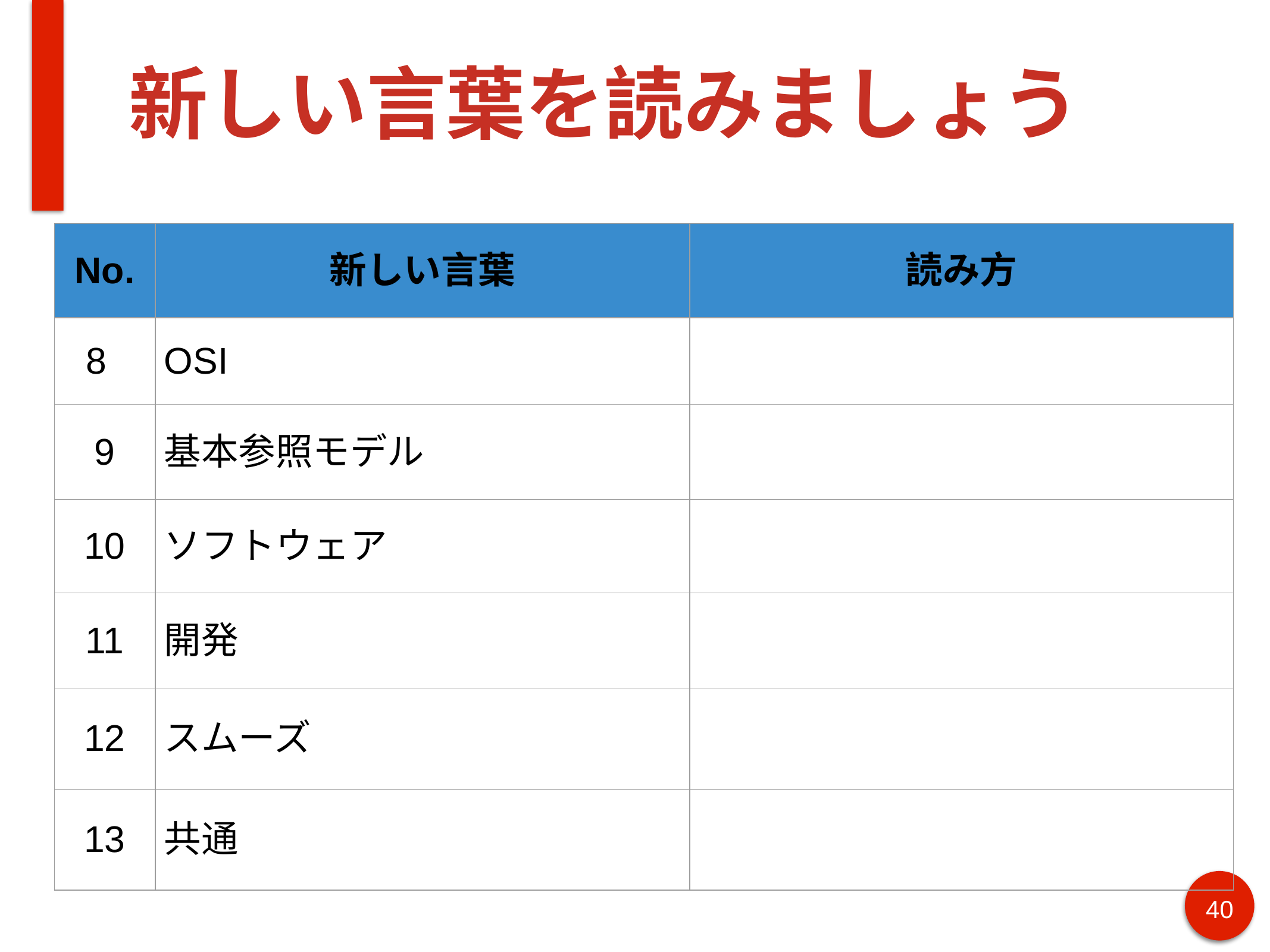

# 新しい言葉を読みましょう
| No. | 新しい言葉 | 読み方 |
| --- | --- | --- |
| 8 | OSI |  |
| 9 | 基本参照モデル |  |
| 10 | ソフトウェア |  |
| 11 | 開発 |  |
| 12 | スムーズ |  |
| 13 | 共通 |  |
40